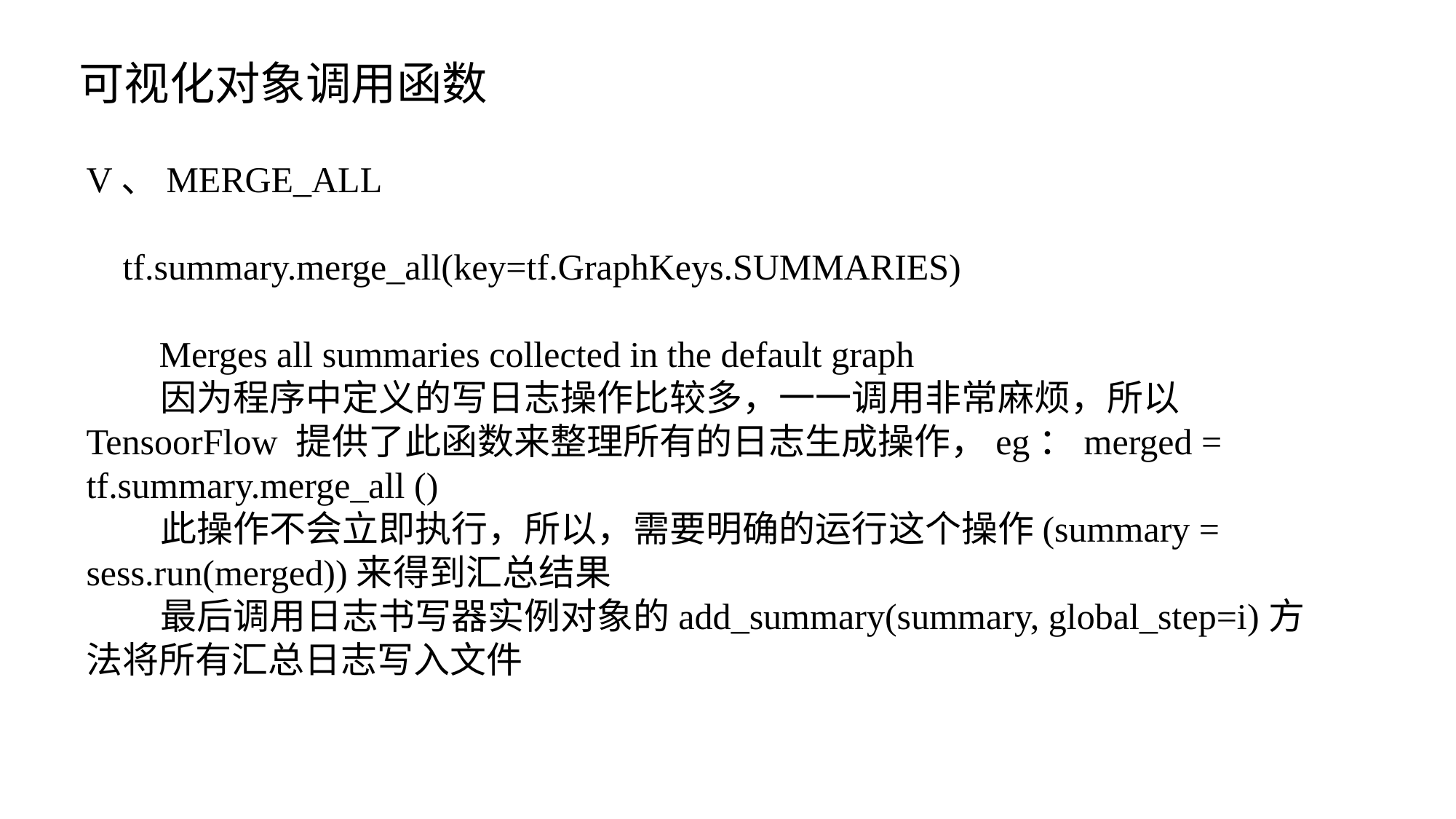

可视化对象调用函数
V、MERGE_ALL

    tf.summary.merge_all(key=tf.GraphKeys.SUMMARIES)

        Merges all summaries collected in the default graph
        因为程序中定义的写日志操作比较多，一一调用非常麻烦，所以TensoorFlow 提供了此函数来整理所有的日志生成操作，eg：merged = tf.summary.merge_all ()
        此操作不会立即执行，所以，需要明确的运行这个操作(summary = sess.run(merged))来得到汇总结果
        最后调用日志书写器实例对象的add_summary(summary, global_step=i)方法将所有汇总日志写入文件